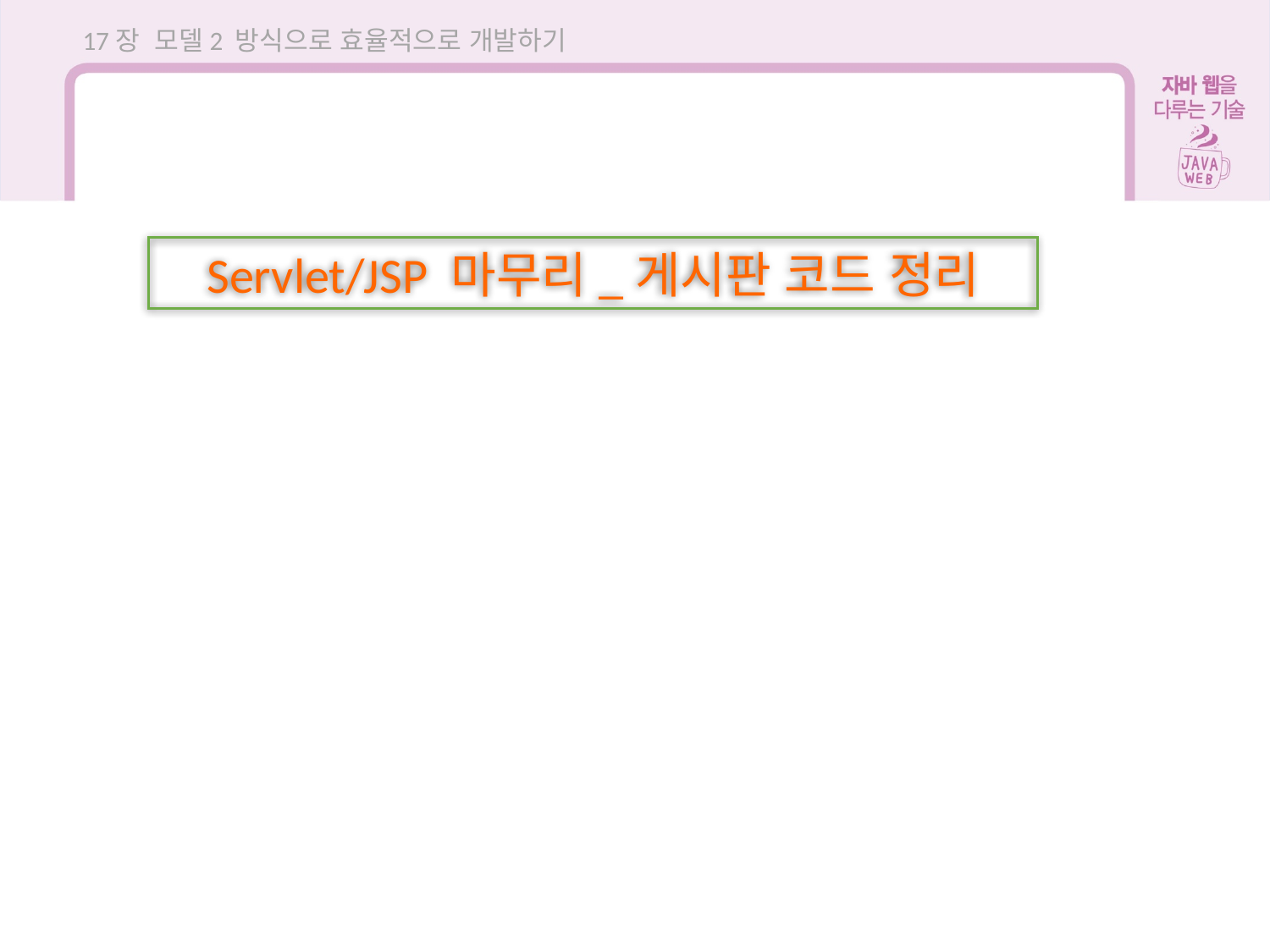

17장  모델2 방식으로 효율적으로 개발하기
Servlet/JSP 마무리_게시판 코드 정리